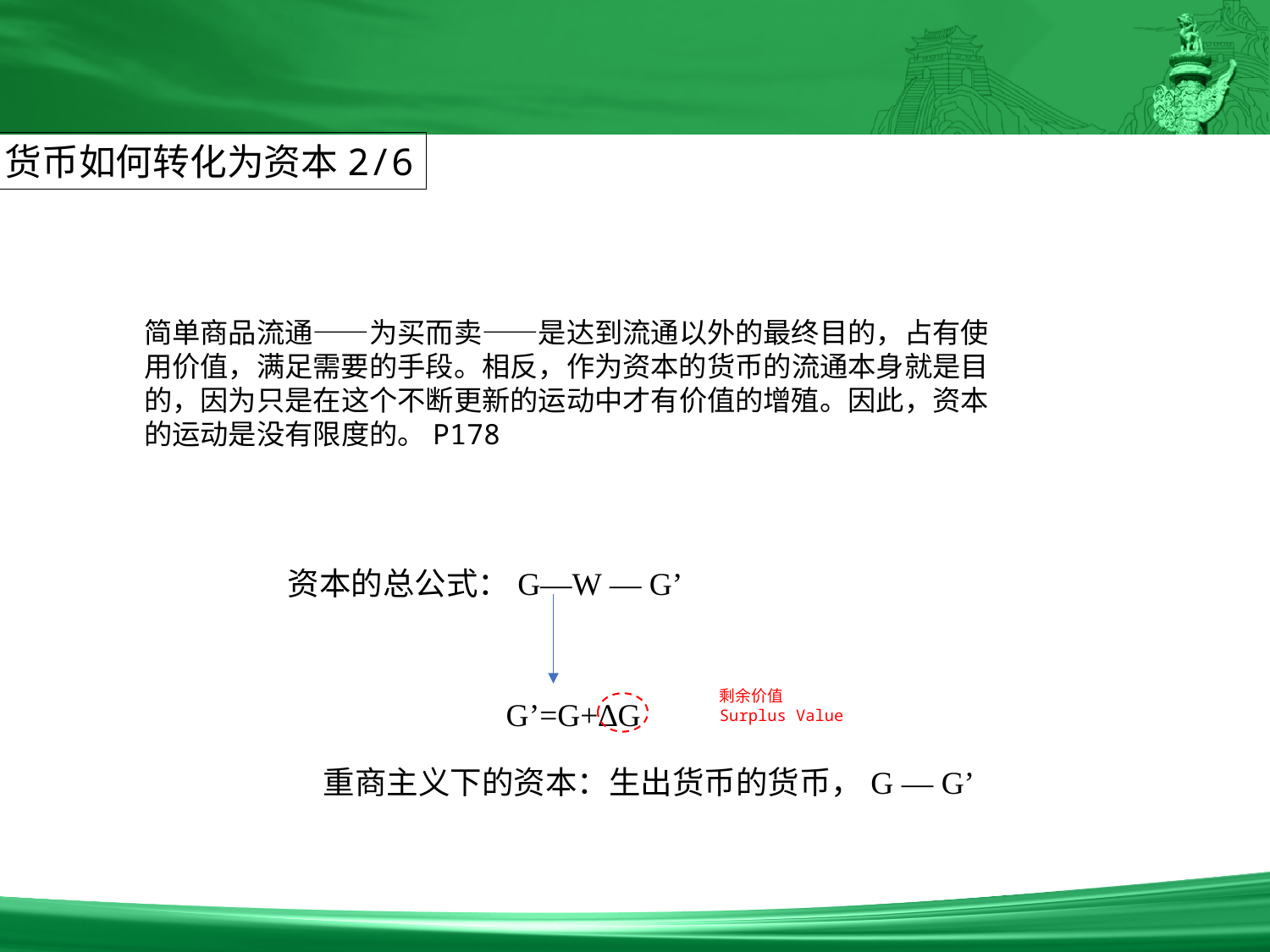

货币如何转化为资本2/6
简单商品流通——为买而卖——是达到流通以外的最终目的，占有使用价值，满足需要的手段。相反，作为资本的货币的流通本身就是目的，因为只是在这个不断更新的运动中才有价值的增殖。因此，资本的运动是没有限度的。P178
资本的总公式：G—W — G’
剩余价值
Surplus Value
G’=G+∆G

重商主义下的资本：生出货币的货币，G — G’